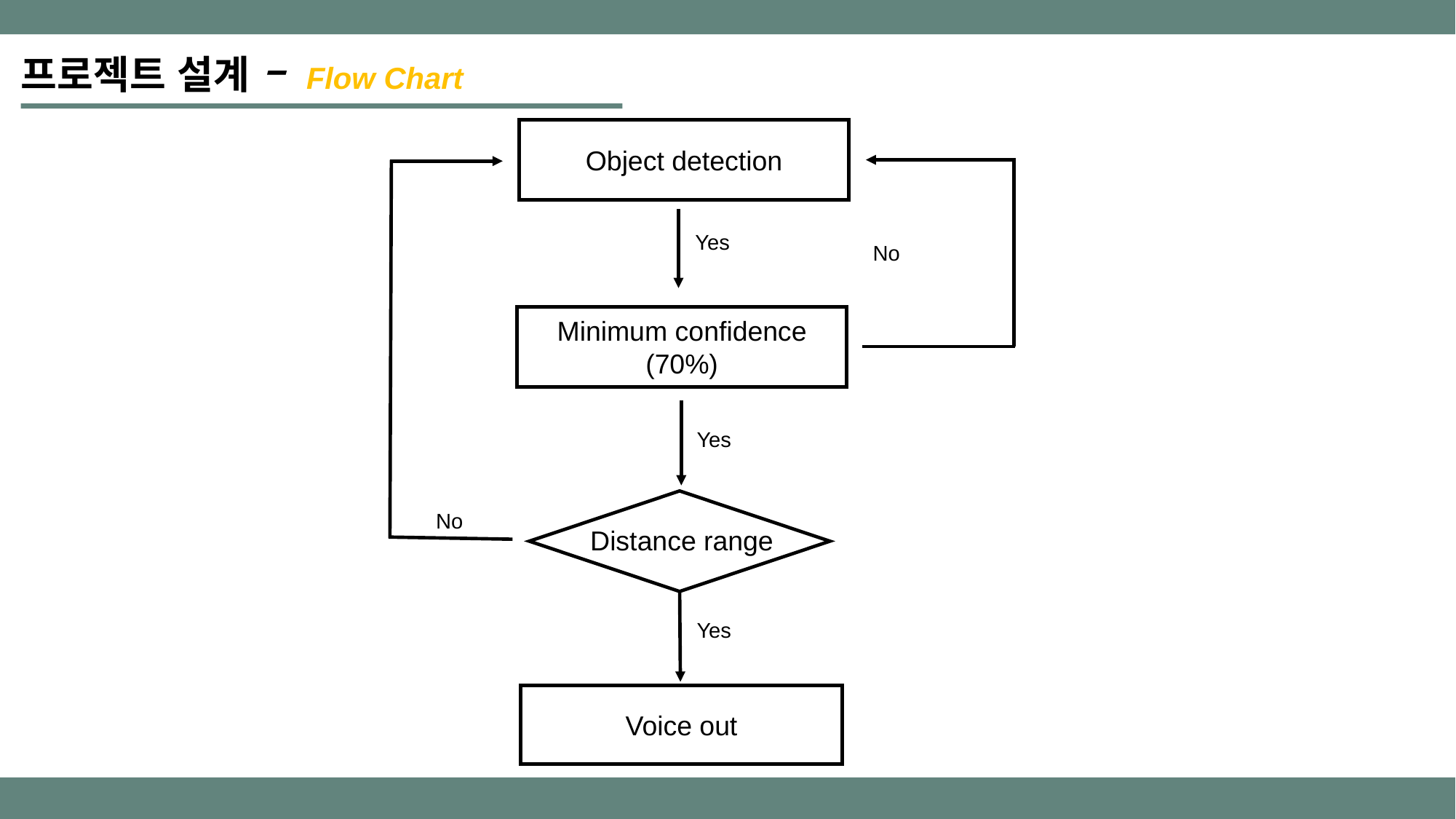

프로젝트 설계 – Flow Chart

Object detection
Yes
No
Minimum confidence
(70%)
Yes

No
Distance range
Yes
Voice out